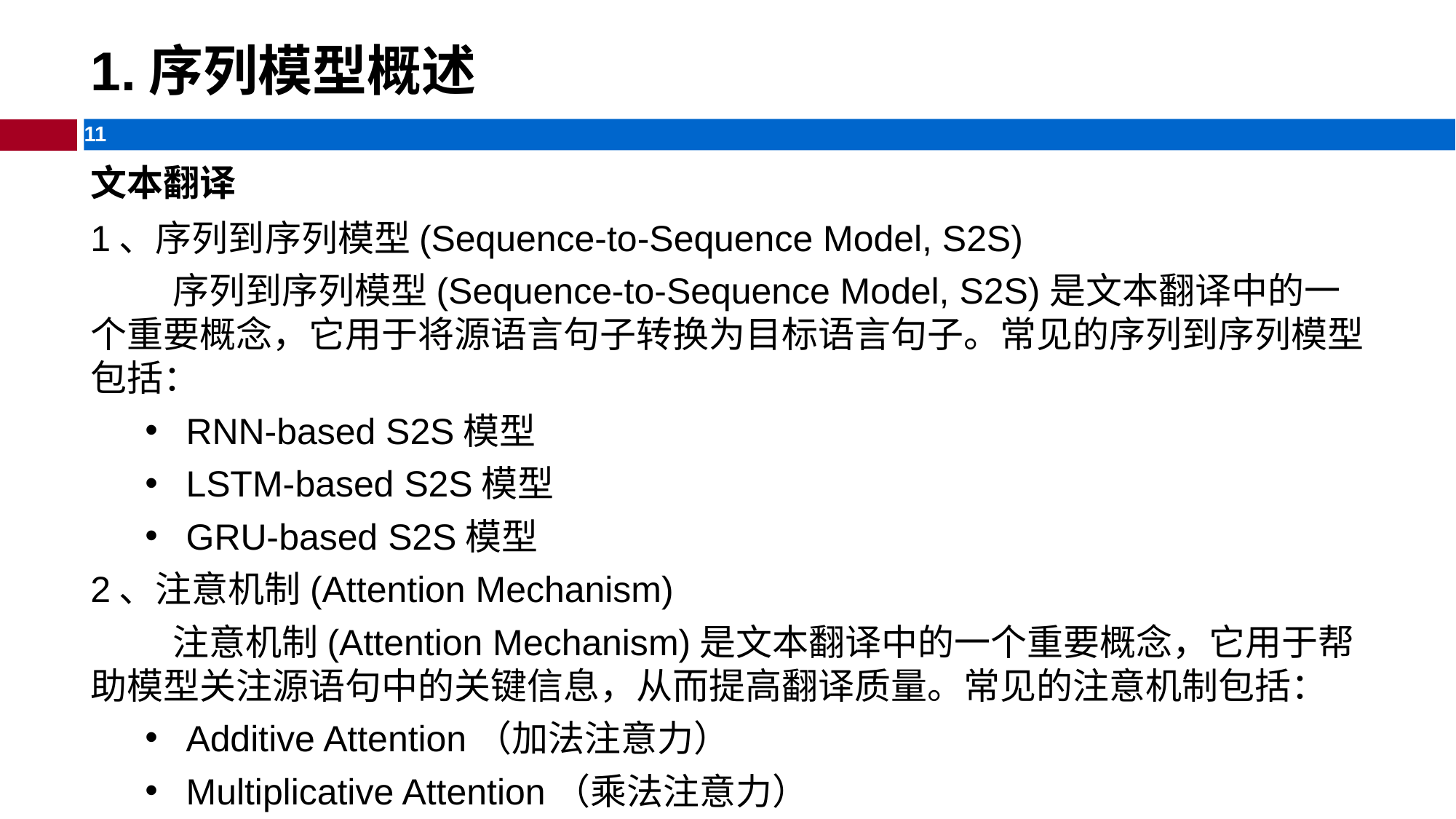

# 1.序列模型概述
文本翻译
1、序列到序列模型(Sequence-to-Sequence Model, S2S)
         序列到序列模型(Sequence-to-Sequence Model, S2S)是文本翻译中的一个重要概念，它用于将源语言句子转换为目标语言句子。常见的序列到序列模型包括：
RNN-based S2S模型
LSTM-based S2S模型
GRU-based S2S模型
2、注意机制(Attention Mechanism)
         注意机制(Attention Mechanism)是文本翻译中的一个重要概念，它用于帮助模型关注源语句中的关键信息，从而提高翻译质量。常见的注意机制包括：
Additive Attention（加法注意力）
Multiplicative Attention（乘法注意力）